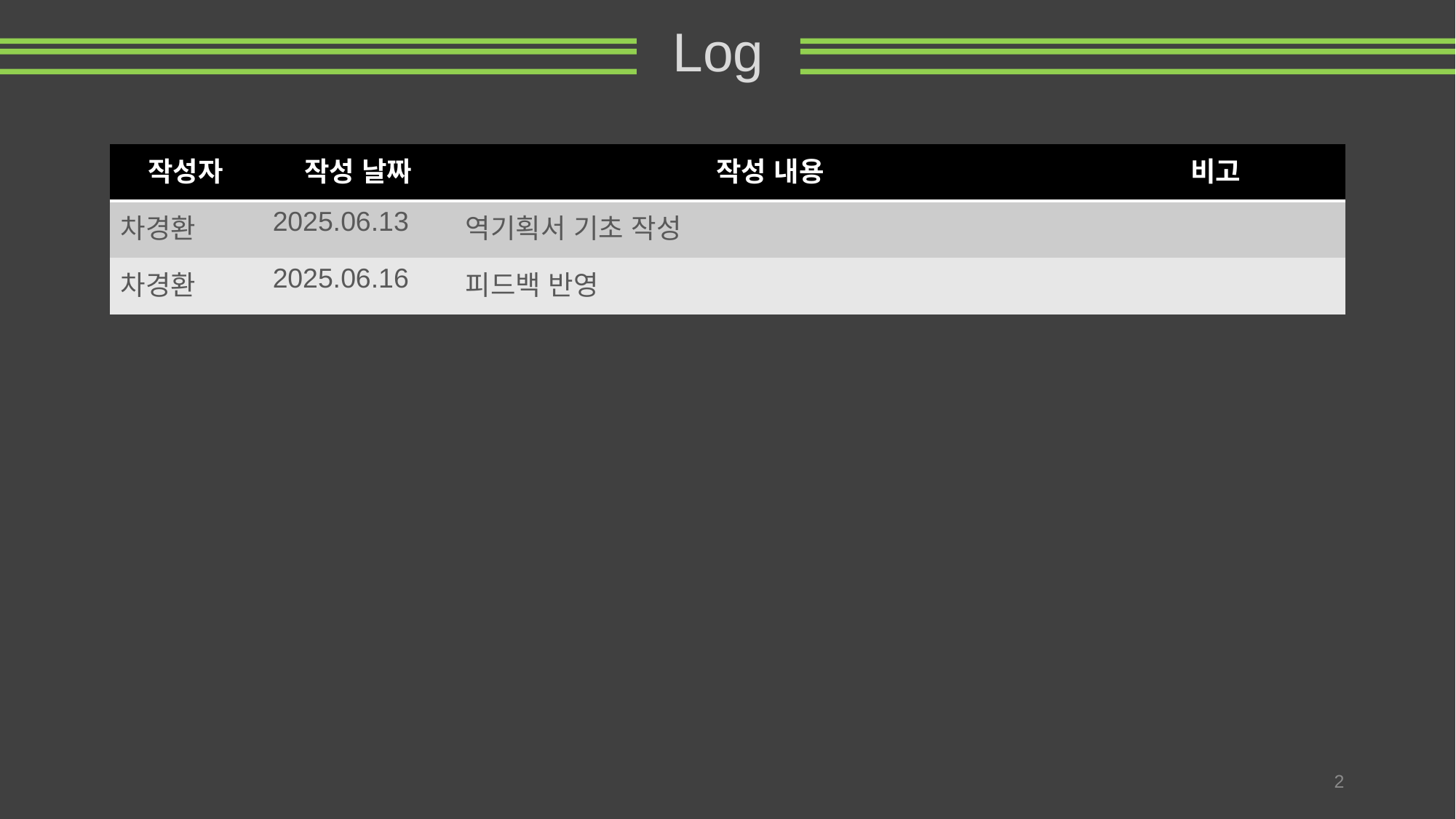

Log

| 작성자 | 작성 날짜 | 작성 내용 | 비고 |
| --- | --- | --- | --- |
| 차경환 | 2025.06.13 | 역기획서 기초 작성 |  |
| 차경환 | 2025.06.16 | 피드백 반영 |  |
2